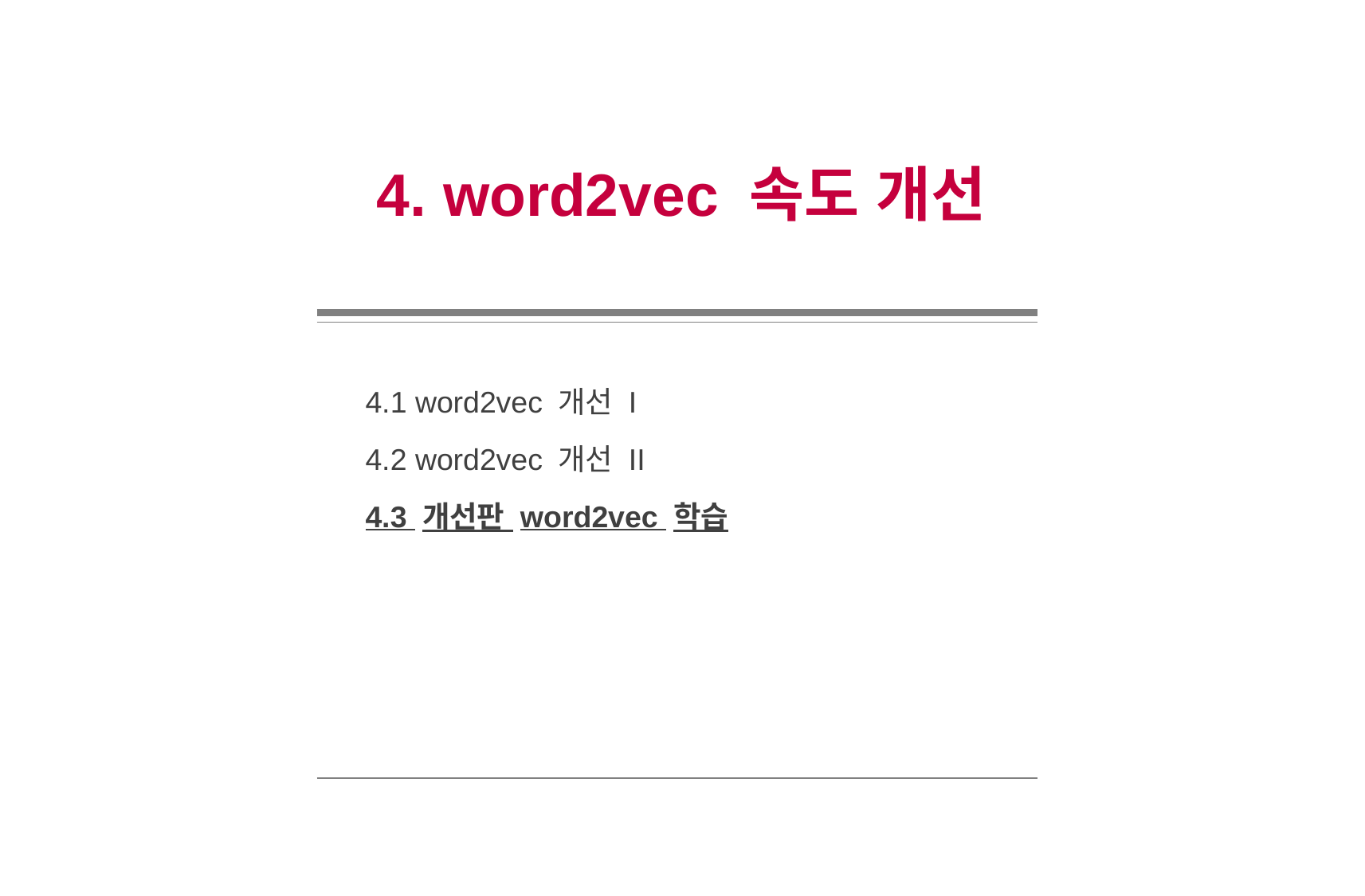

4. word2vec 속도 개선
4.1 word2vec 개선 I
4.2 word2vec 개선 II
4.3 개선판 word2vec 학습